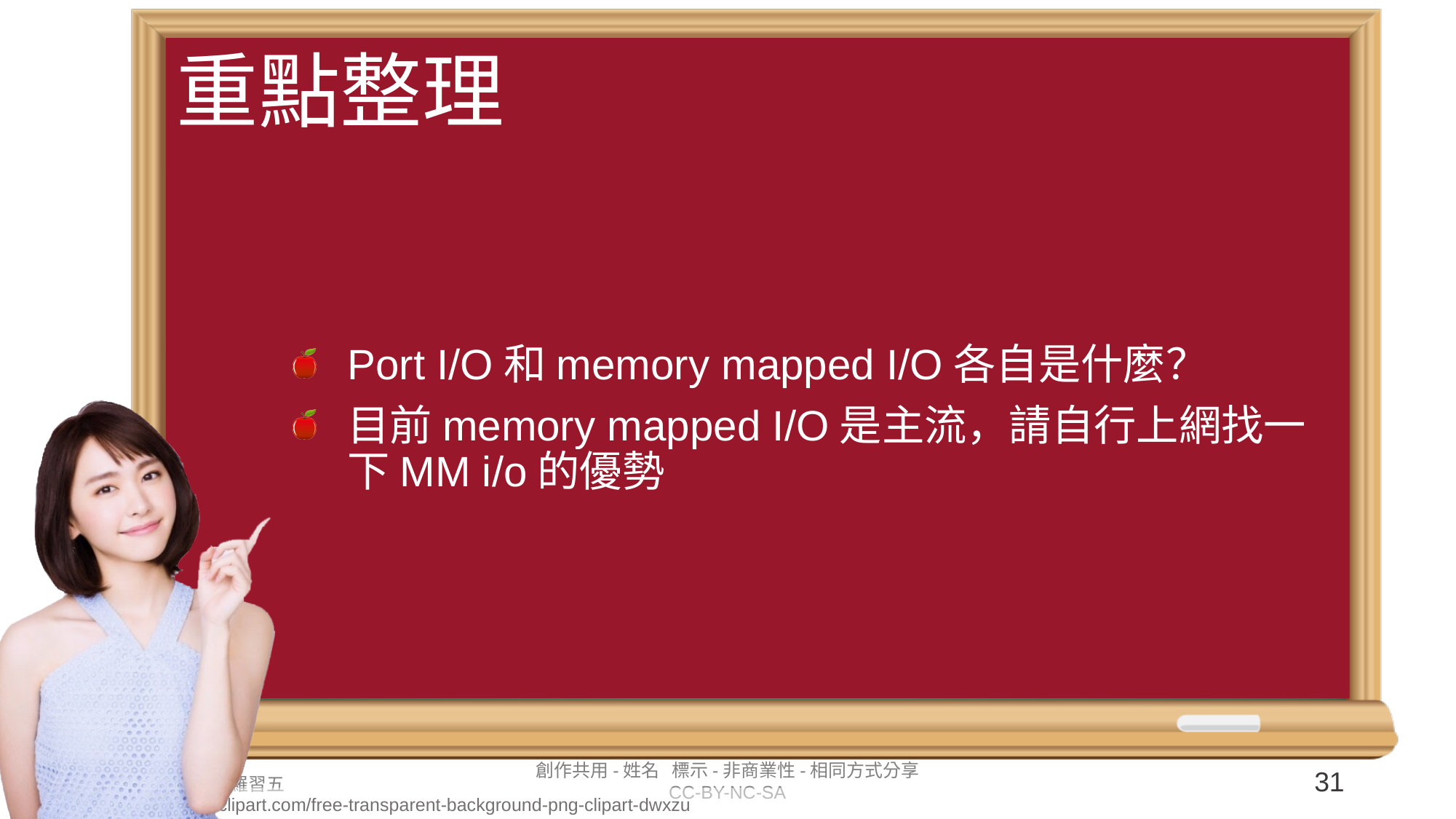

Port I/O和memory mapped I/O各自是什麼？
目前memory mapped I/O是主流，請自行上網找一下MM i/o的優勢